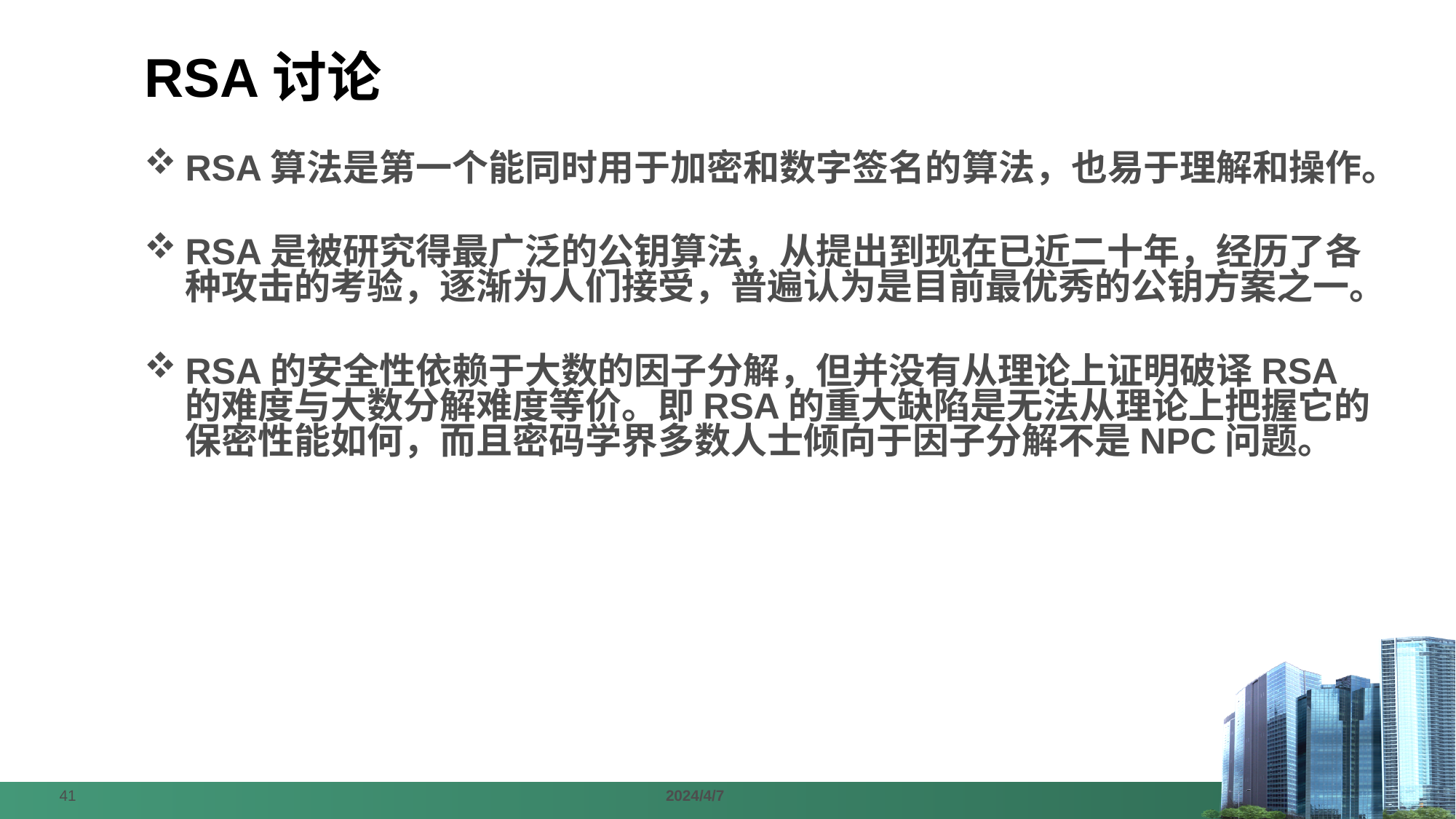

# RSA讨论
RSA算法是第一个能同时用于加密和数字签名的算法，也易于理解和操作。

RSA是被研究得最广泛的公钥算法，从提出到现在已近二十年，经历了各种攻击的考验，逐渐为人们接受，普遍认为是目前最优秀的公钥方案之一。

RSA的安全性依赖于大数的因子分解，但并没有从理论上证明破译RSA的难度与大数分解难度等价。即RSA的重大缺陷是无法从理论上把握它的保密性能如何，而且密码学界多数人士倾向于因子分解不是NPC问题。
41
2024/4/7